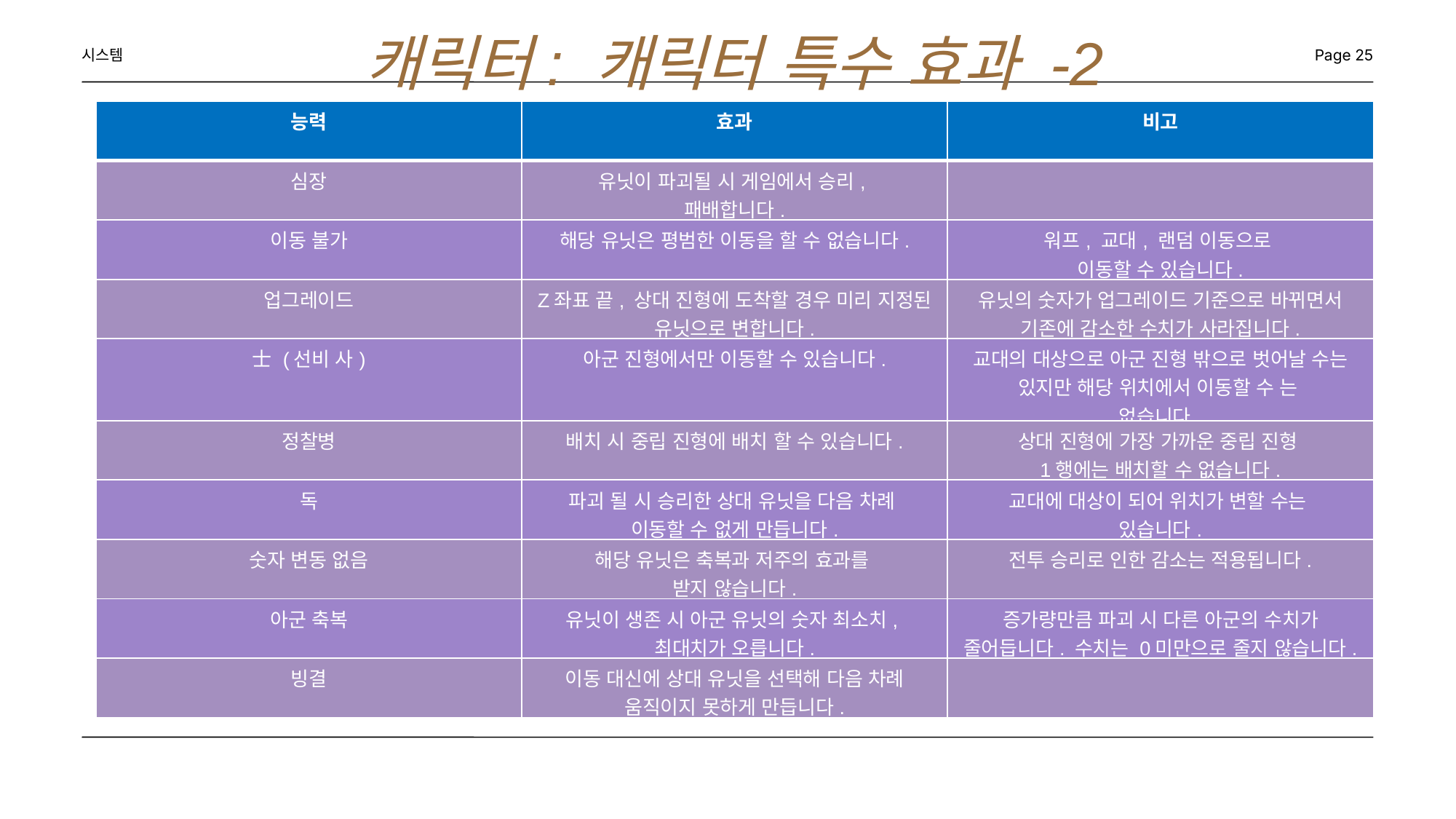

캐릭터: 캐릭터 특수 효과 -2
시스템
Page 25

| 능력 | 효과 | 비고 |
| --- | --- | --- |
| 심장 | 유닛이 파괴될 시 게임에서 승리, 패배합니다. |  |
| 이동 불가 | 해당 유닛은 평범한 이동을 할 수 없습니다. | 워프, 교대, 랜덤 이동으로 이동할 수 있습니다. |
| 업그레이드 | Z좌표 끝, 상대 진형에 도착할 경우 미리 지정된 유닛으로 변합니다. | 유닛의 숫자가 업그레이드 기준으로 바뀌면서 기존에 감소한 수치가 사라집니다. |
| 士 (선비 사) | 아군 진형에서만 이동할 수 있습니다. | 교대의 대상으로 아군 진형 밖으로 벗어날 수는 있지만 해당 위치에서 이동할 수 는 없습니다. |
| 정찰병 | 배치 시 중립 진형에 배치 할 수 있습니다. | 상대 진형에 가장 가까운 중립 진형 1행에는 배치할 수 없습니다. |
| 독 | 파괴 될 시 승리한 상대 유닛을 다음 차례 이동할 수 없게 만듭니다. | 교대에 대상이 되어 위치가 변할 수는 있습니다. |
| 숫자 변동 없음 | 해당 유닛은 축복과 저주의 효과를 받지 않습니다. | 전투 승리로 인한 감소는 적용됩니다. |
| 아군 축복 | 유닛이 생존 시 아군 유닛의 숫자 최소치, 최대치가 오릅니다. | 증가량만큼 파괴 시 다른 아군의 수치가 줄어듭니다. 수치는 0미만으로 줄지 않습니다. |
| 빙결 | 이동 대신에 상대 유닛을 선택해 다음 차례 움직이지 못하게 만듭니다. |  |